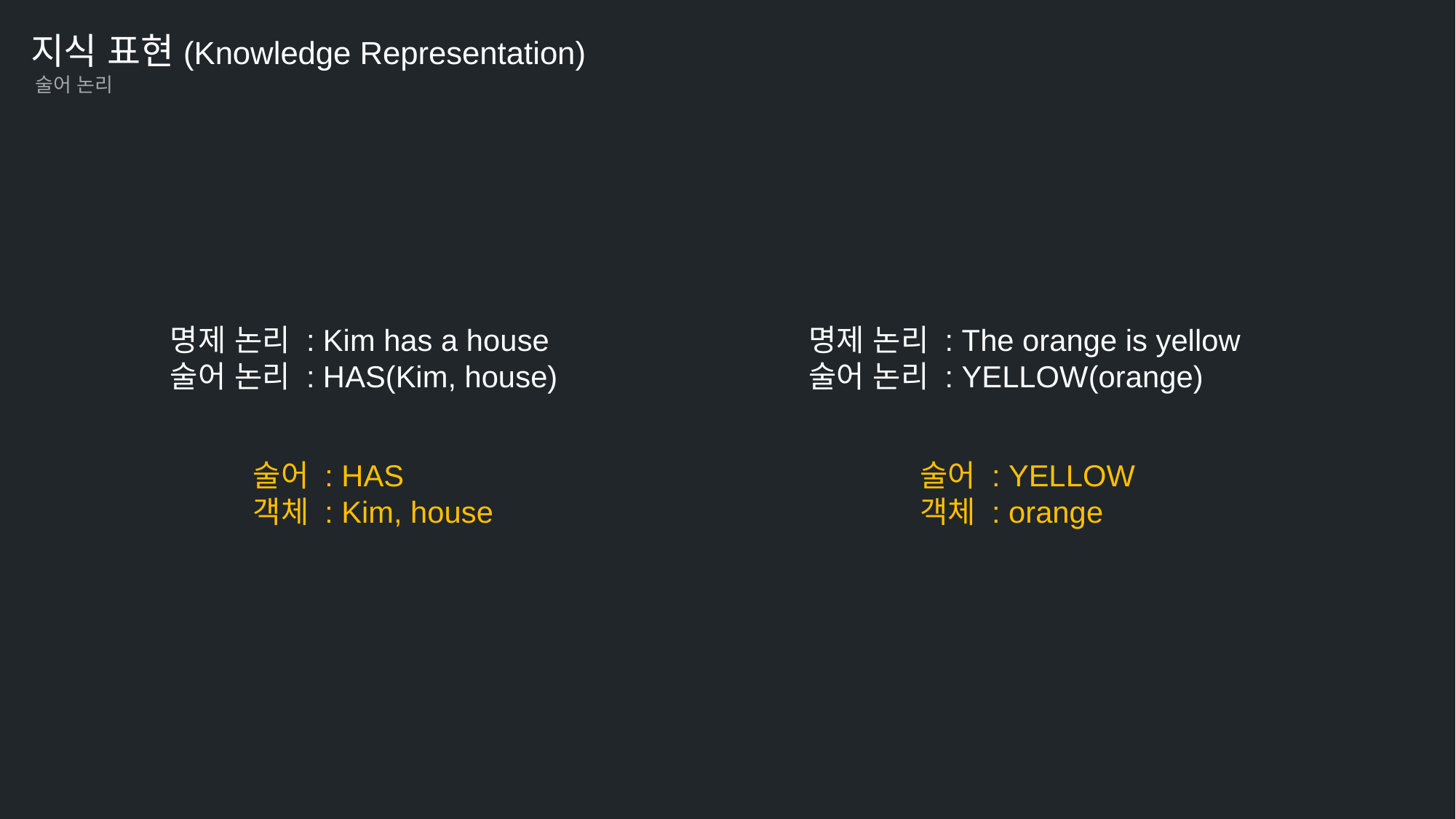

지식 표현(Knowledge Representation)
술어 논리
명제 논리 : Kim has a house
술어 논리 : HAS(Kim, house)
명제 논리 : The orange is yellow
술어 논리 : YELLOW(orange)
술어 : HAS
객체 : Kim, house
술어 : YELLOW
객체 : orange